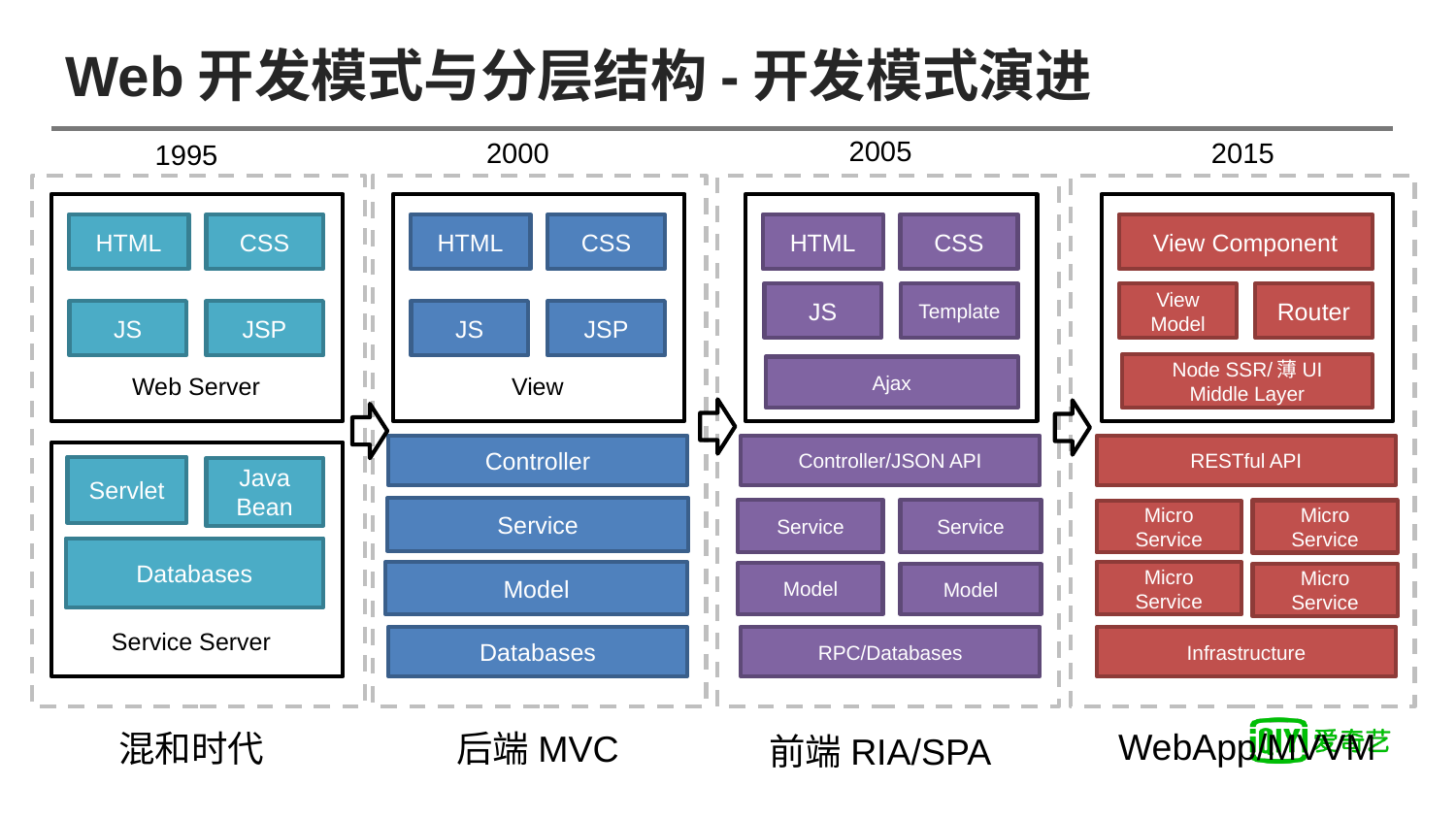

# Web开发模式与分层结构-开发模式演进
2005
2000
2015
1995

HTML
CSS
HTML
CSS
HTML
CSS
View Component
JS
Router
View
Model
Template
JS
JSP
JS
JSP
Node SSR/薄UI
Middle Layer
Ajax
Web Server
View

Controller
Controller/JSON API
RESTful API

Servlet
Java Bean
Service
Service
Service
Micro Service
Micro Service
Databases
Model
Micro Service
Model
Micro Service
Model
Service Server
Databases
RPC/Databases
Infrastructure
WebApp/MVVM
后端MVC
混和时代
前端RIA/SPA